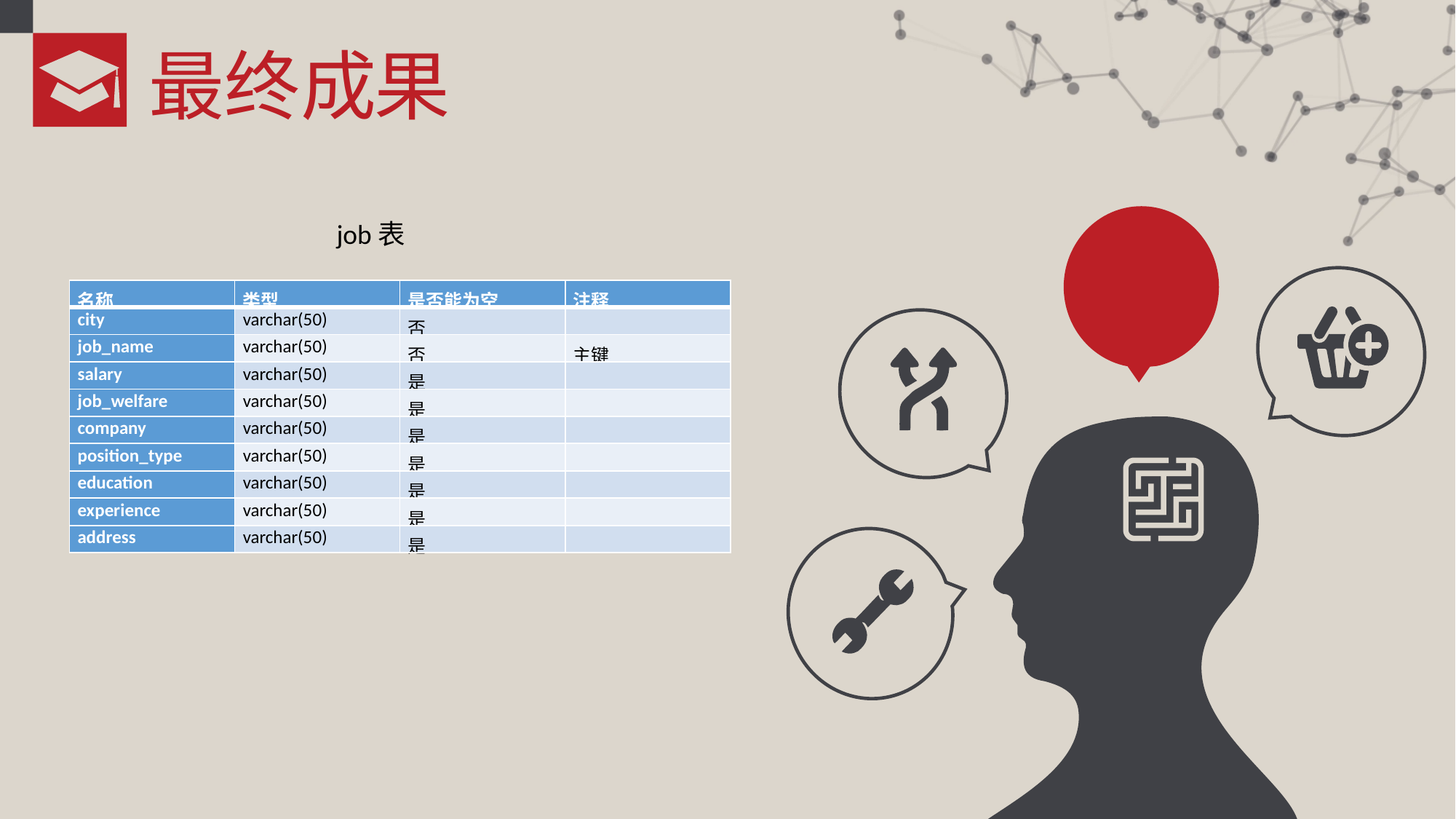

最终成果

job表
| 名称 | 类型 | 是否能为空 | 注释 |
| --- | --- | --- | --- |
| city | varchar(50) | 否 |  |
| job\_name | varchar(50) | 否 | 主键 |
| salary | varchar(50) | 是 |  |
| job\_welfare | varchar(50) | 是 |  |
| company | varchar(50) | 是 |  |
| position\_type | varchar(50) | 是 |  |
| education | varchar(50) | 是 |  |
| experience | varchar(50) | 是 |  |
| address | varchar(50) | 是 |  |